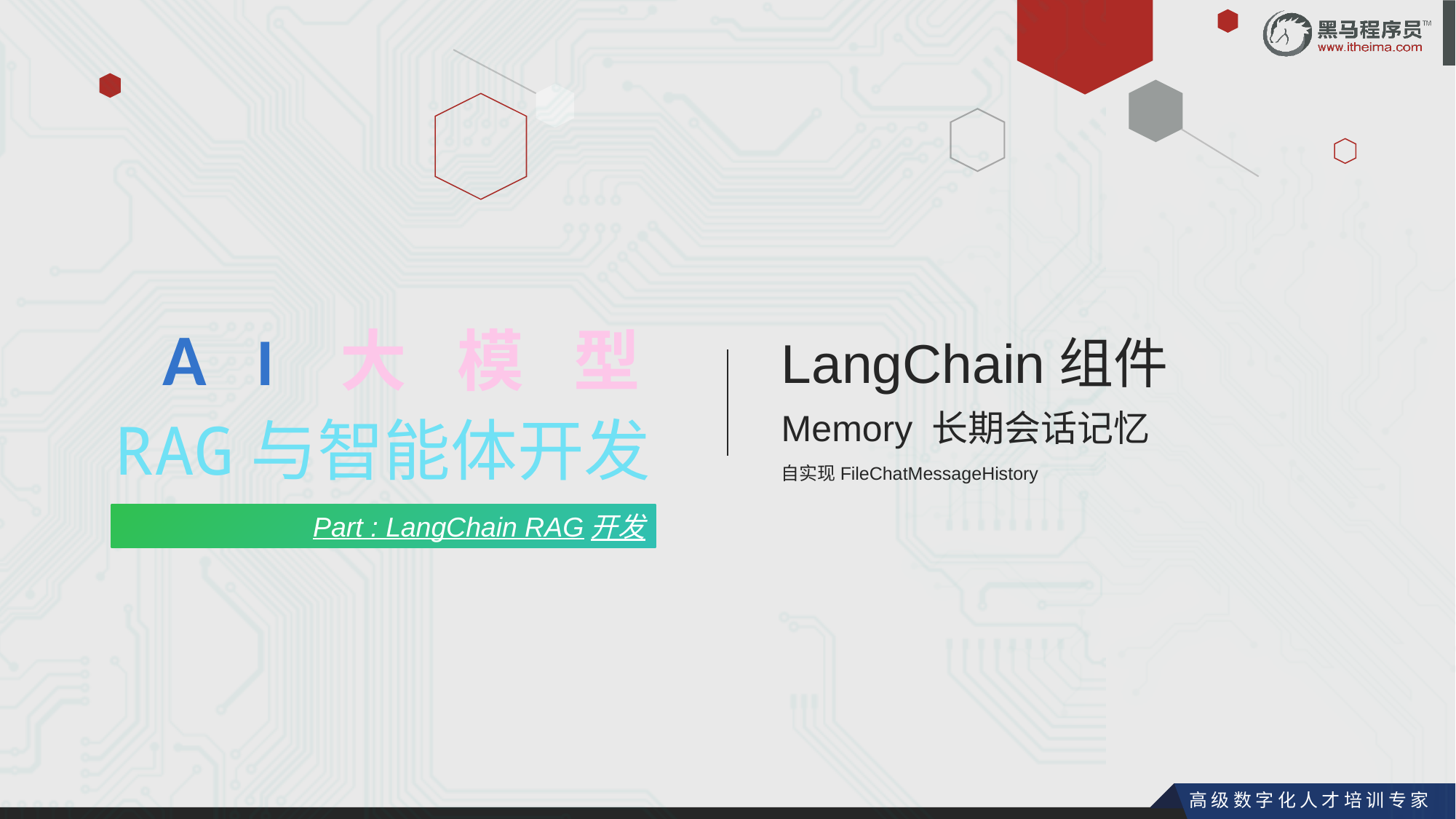

AI大模型
LangChain组件
Memory 长期会话记忆
自实现FileChatMessageHistory
RAG与智能体开发
Part : LangChain RAG开发